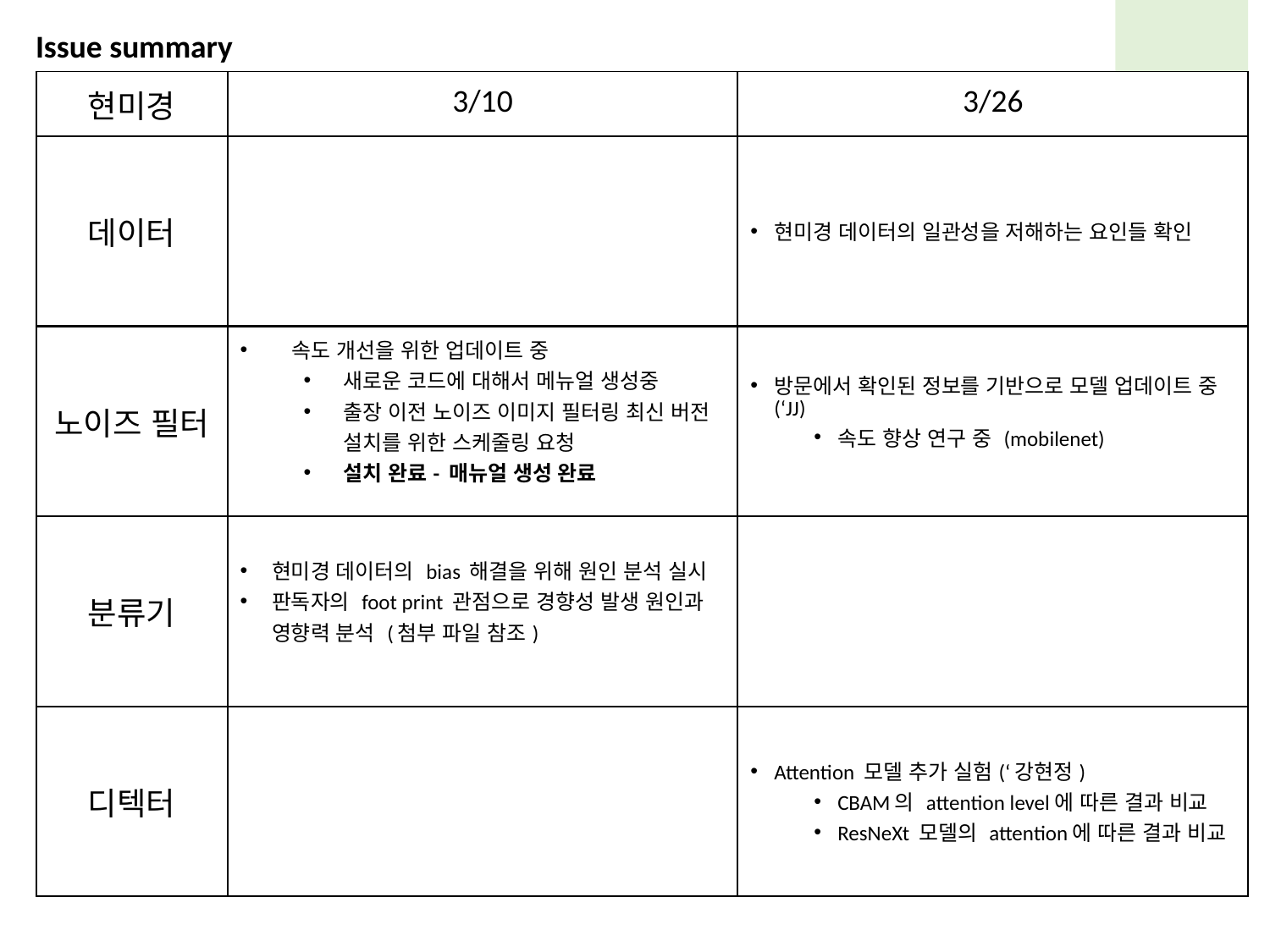

Issue summary
| 현미경 | 3/10 | 3/26 |
| --- | --- | --- |
| 데이터 |  | 현미경 데이터의 일관성을 저해하는 요인들 확인 |
| 노이즈 필터 | 속도 개선을 위한 업데이트 중 새로운 코드에 대해서 메뉴얼 생성중 출장 이전 노이즈 이미지 필터링 최신 버전 설치를 위한 스케줄링 요청 설치 완료- 매뉴얼 생성 완료 | 방문에서 확인된 정보를 기반으로 모델 업데이트 중(‘JJ) 속도 향상 연구 중 (mobilenet) |
| --- | --- | --- |
| 분류기 | 현미경 데이터의 bias 해결을 위해 원인 분석 실시 판독자의 foot print 관점으로 경향성 발생 원인과 영향력 분석 (첨부 파일 참조) |  |
| 디텍터 |  | Attention 모델 추가 실험(‘강현정) CBAM의 attention level에 따른 결과 비교 ResNeXt 모델의 attention에 따른 결과 비교 |